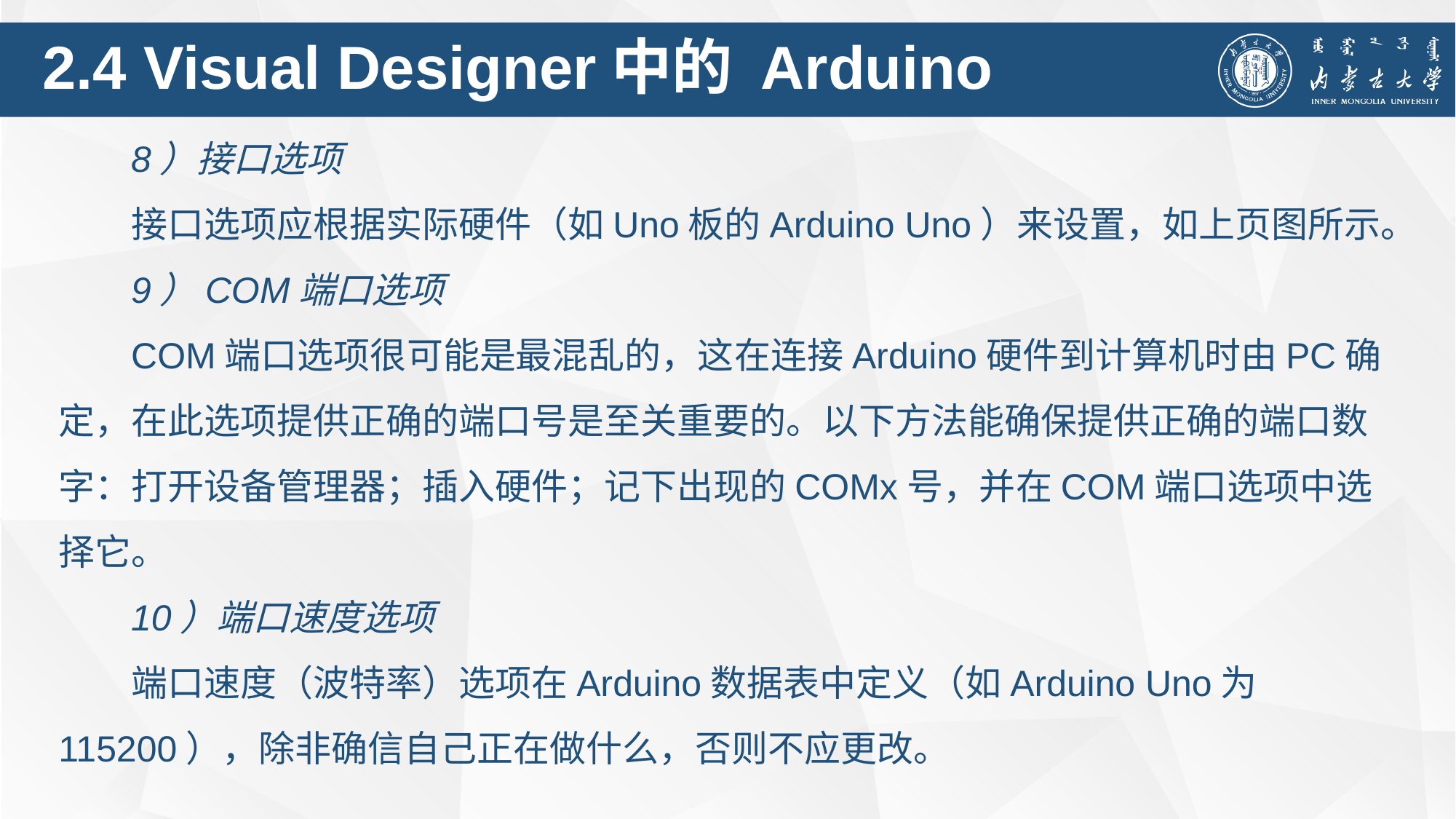

2.4 Visual Designer中的 Arduino

8）接口选项
接口选项应根据实际硬件（如Uno板的Arduino Uno）来设置，如上页图所示。
9）COM端口选项
COM端口选项很可能是最混乱的，这在连接Arduino硬件到计算机时由PC确定，在此选项提供正确的端口号是至关重要的。以下方法能确保提供正确的端口数字：打开设备管理器；插入硬件；记下出现的COMx号，并在COM端口选项中选择它。
10）端口速度选项
端口速度（波特率）选项在Arduino数据表中定义（如Arduino Uno为115200），除非确信自己正在做什么，否则不应更改。